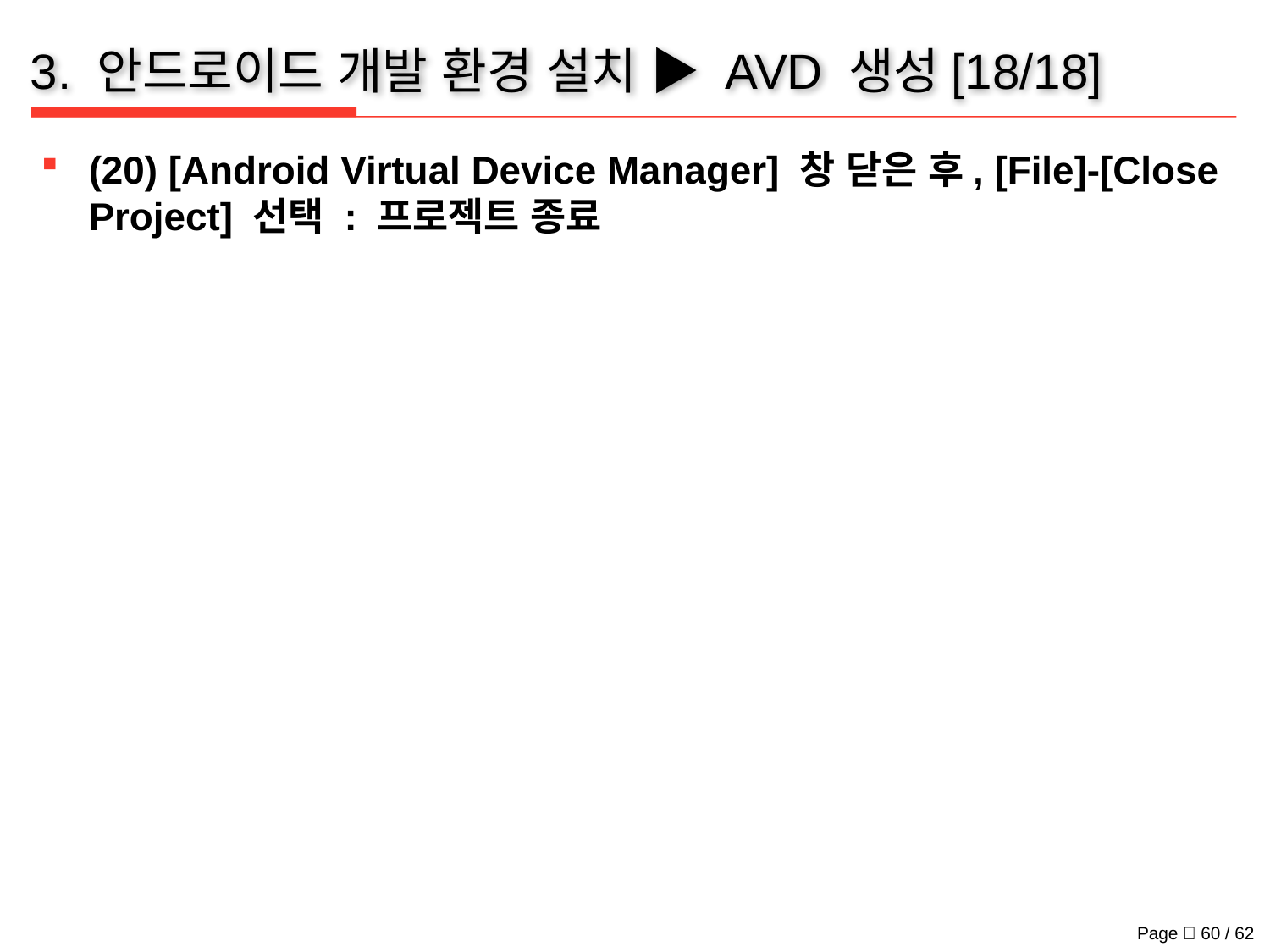

# 3. 안드로이드 개발 환경 설치 ▶ AVD 생성[18/18]
(20) [Android Virtual Device Manager] 창 닫은 후, [File]-[Close Project] 선택 : 프로젝트 종료